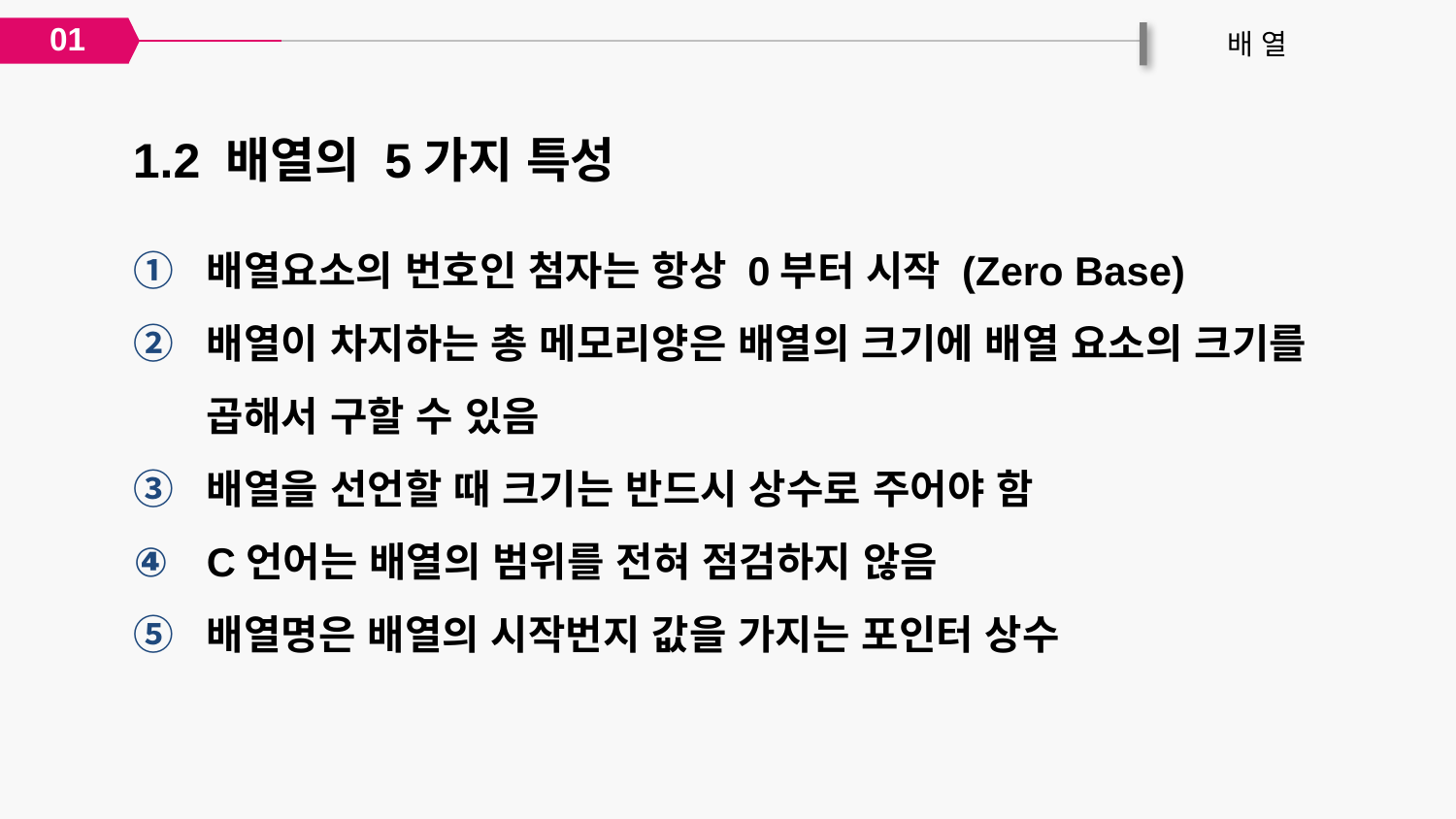

01

배 열

1.2 배열의 5가지 특성
배열요소의 번호인 첨자는 항상 0부터 시작 (Zero Base)
배열이 차지하는 총 메모리양은 배열의 크기에 배열 요소의 크기를 곱해서 구할 수 있음
배열을 선언할 때 크기는 반드시 상수로 주어야 함
C언어는 배열의 범위를 전혀 점검하지 않음
배열명은 배열의 시작번지 값을 가지는 포인터 상수